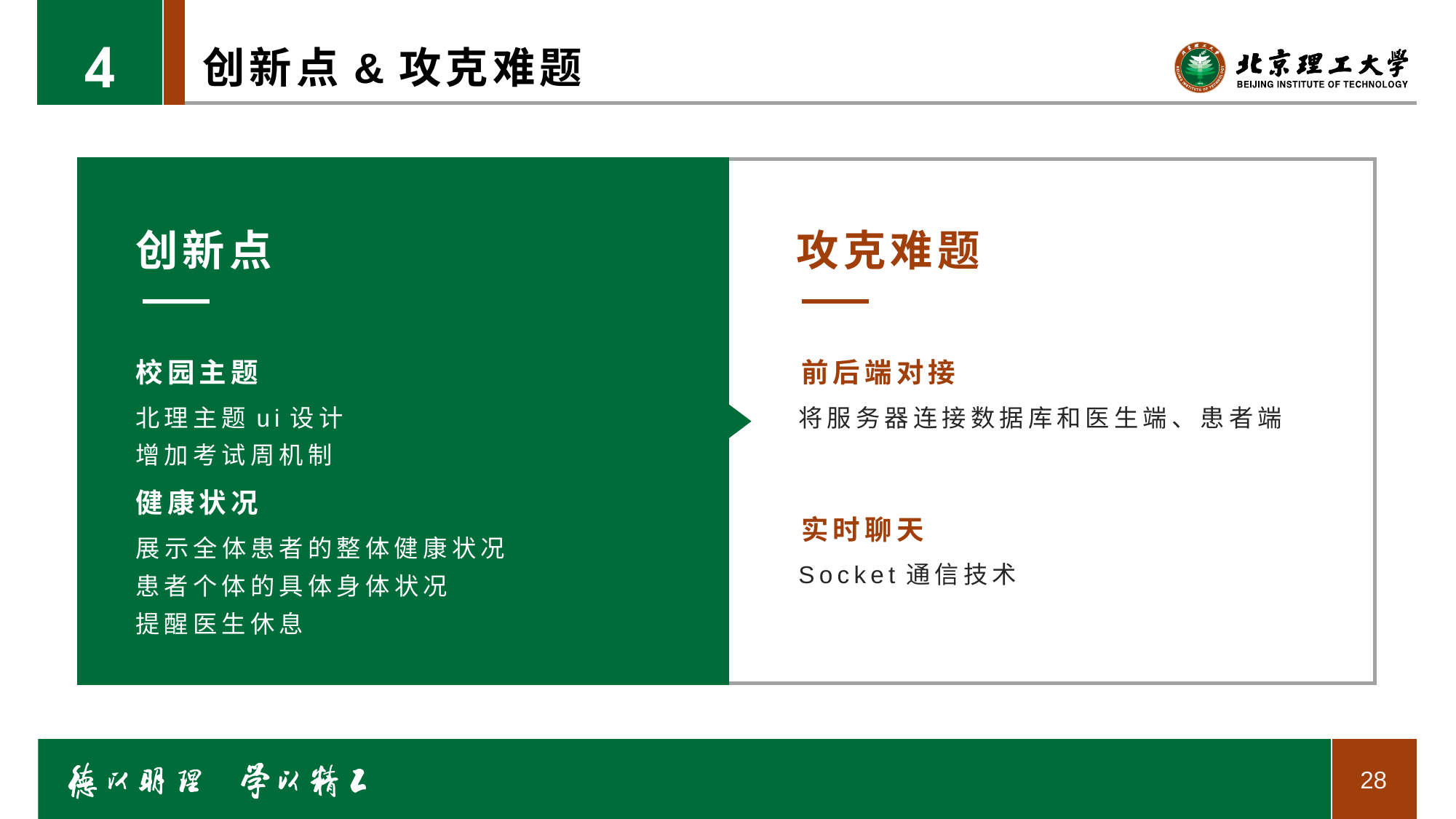

4
# 创新点&攻克难题

创新点
攻克难题
校园主题
前后端对接
北理主题ui设计
增加考试周机制
将服务器连接数据库和医生端、患者端

健康状况
实时聊天
展示全体患者的整体健康状况
患者个体的具体身体状况
提醒医生休息
Socket通信技术